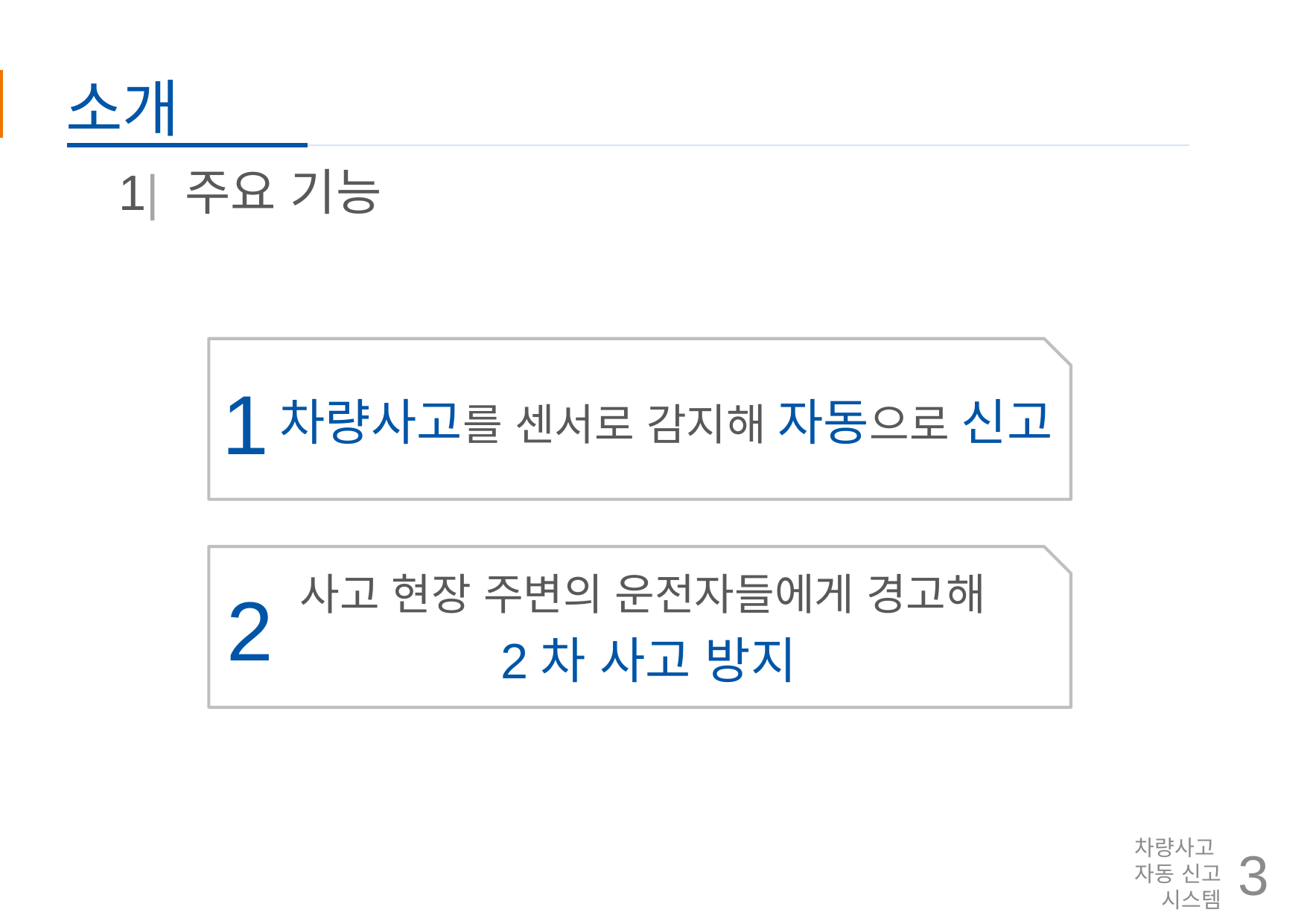

# 소개
1| 주요 기능

1
차량사고를 센서로 감지해 자동으로 신고

사고 현장 주변의 운전자들에게 경고해
2차 사고 방지
2